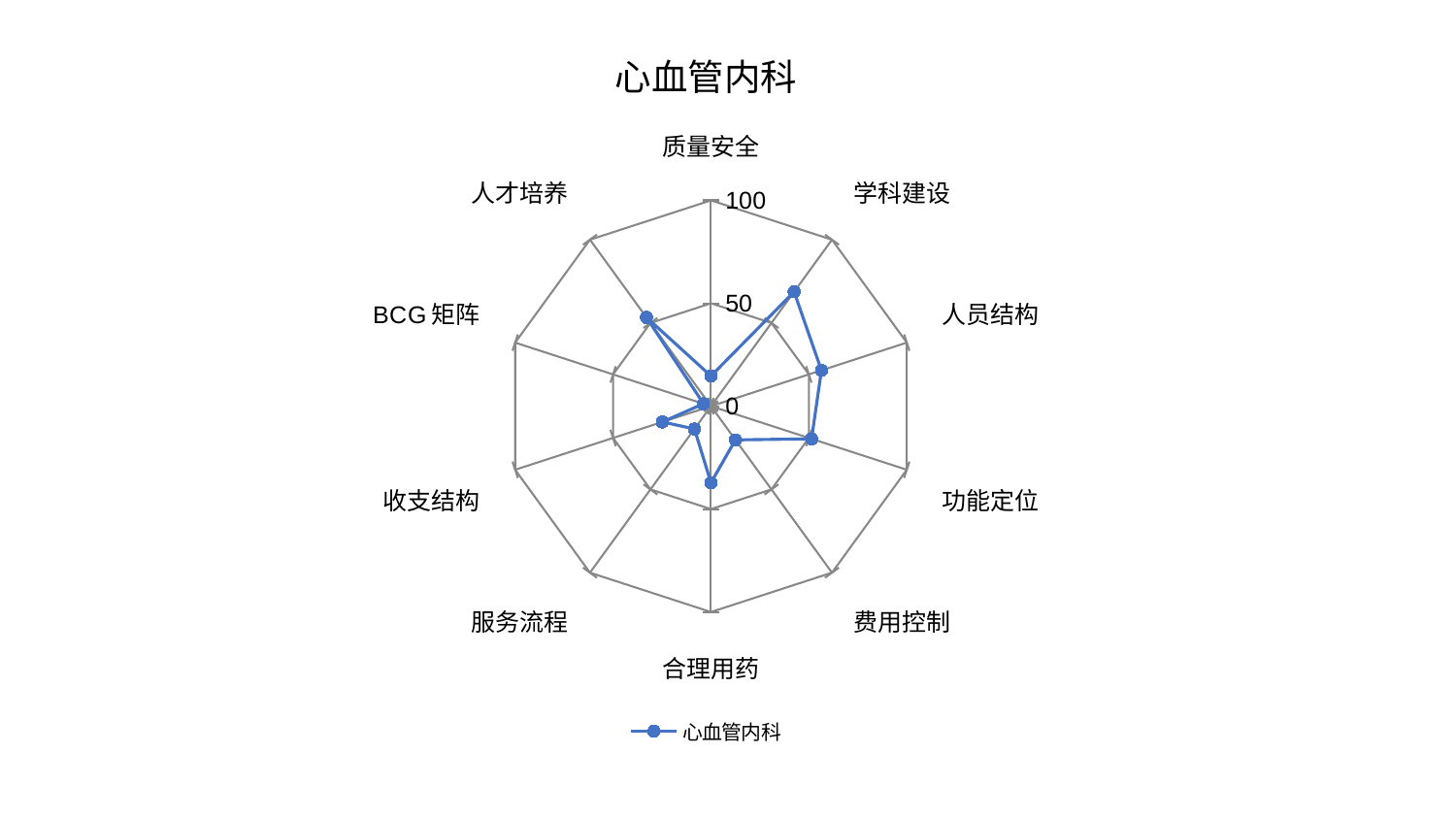

### Chart: 心血管内科

| Category | 心血管内科 |
|---|---|
| 质量安全 | 14.681119006867037 |
| 学科建设 | 68.72284570403382 |
| 人员结构 | 56.42541348288761 |
| 功能定位 | 51.37703243817392 |
| 费用控制 | 20.252832659619504 |
| 合理用药 | 37.20276205136432 |
| 服务流程 | 13.676095069610271 |
| 收支结构 | 24.8368927956473 |
| BCG矩阵 | 3.834635672600494 |
| 人才培养 | 53.338280260516505 |
147